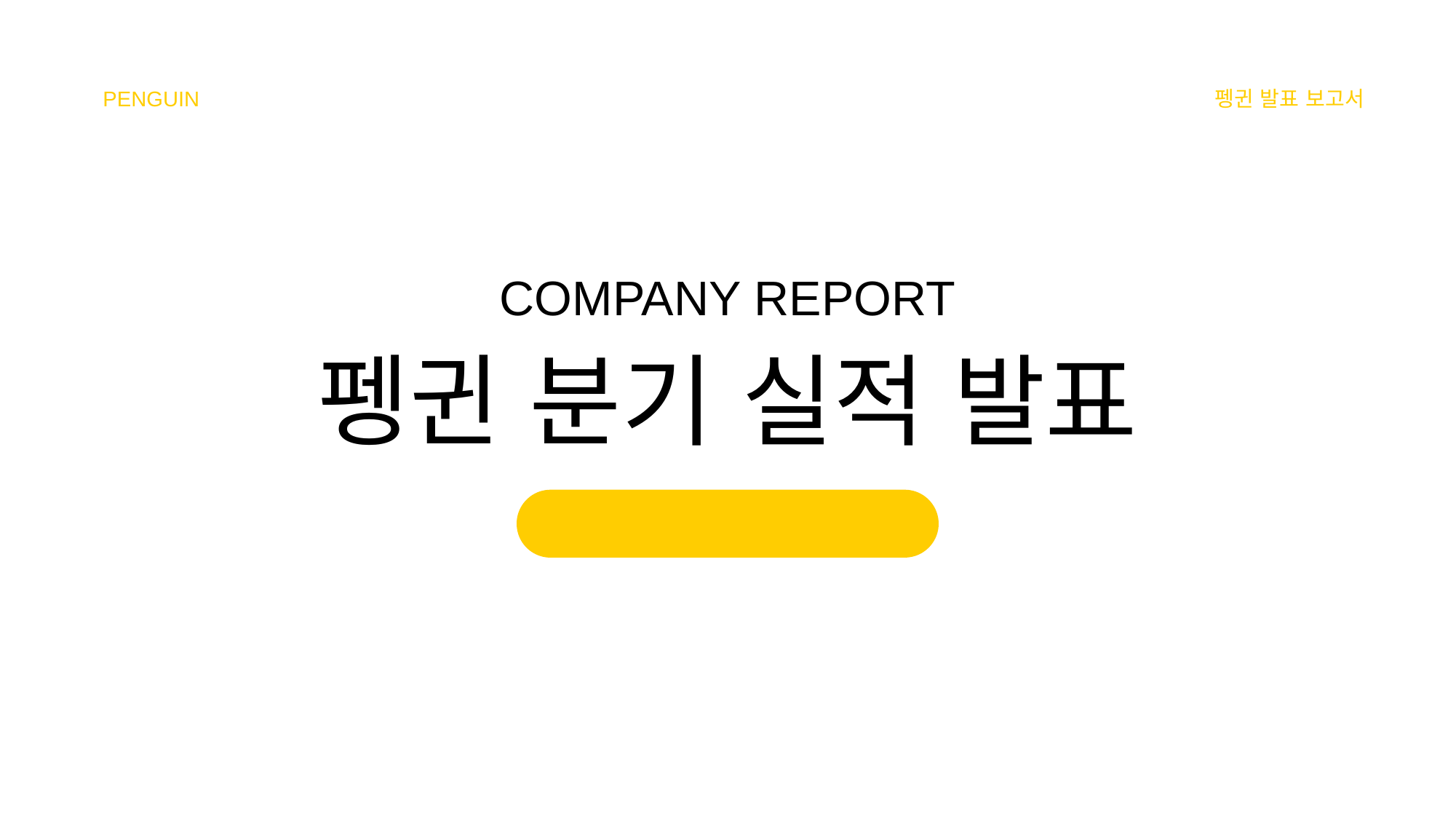

PENGUIN
펭귄 발표 보고서
COMPANY REPORT
펭귄 분기 실적 발표
적절한 내용을 잘 입력해 주세요